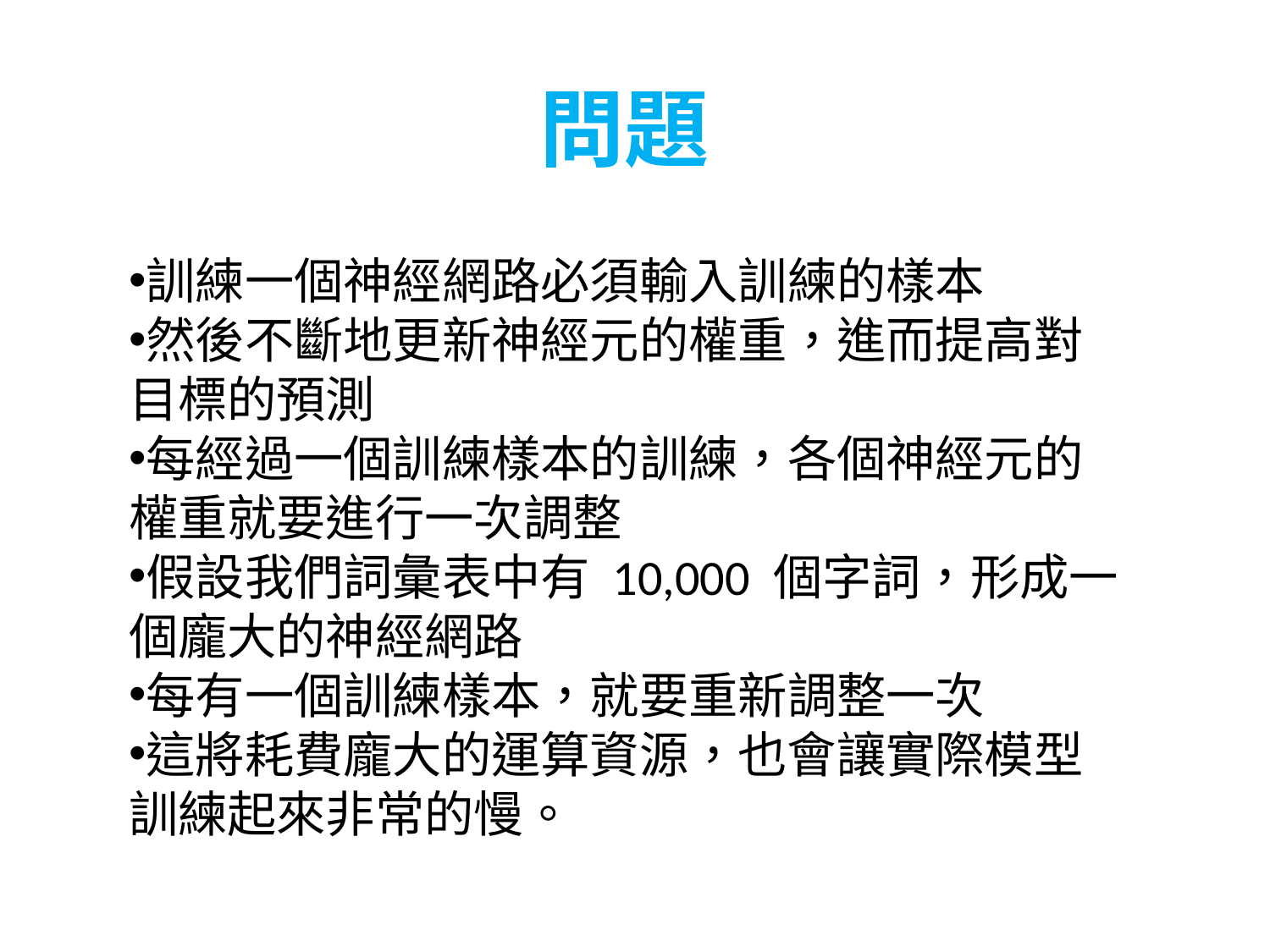

問題
訓練一個神經網路必須輸入訓練的樣本
然後不斷地更新神經元的權重，進而提高對目標的預測
每經過一個訓練樣本的訓練，各個神經元的權重就要進行一次調整
假設我們詞彙表中有 10,000 個字詞，形成一個龐大的神經網路
每有一個訓練樣本，就要重新調整一次
這將耗費龐大的運算資源，也會讓實際模型訓練起來非常的慢。